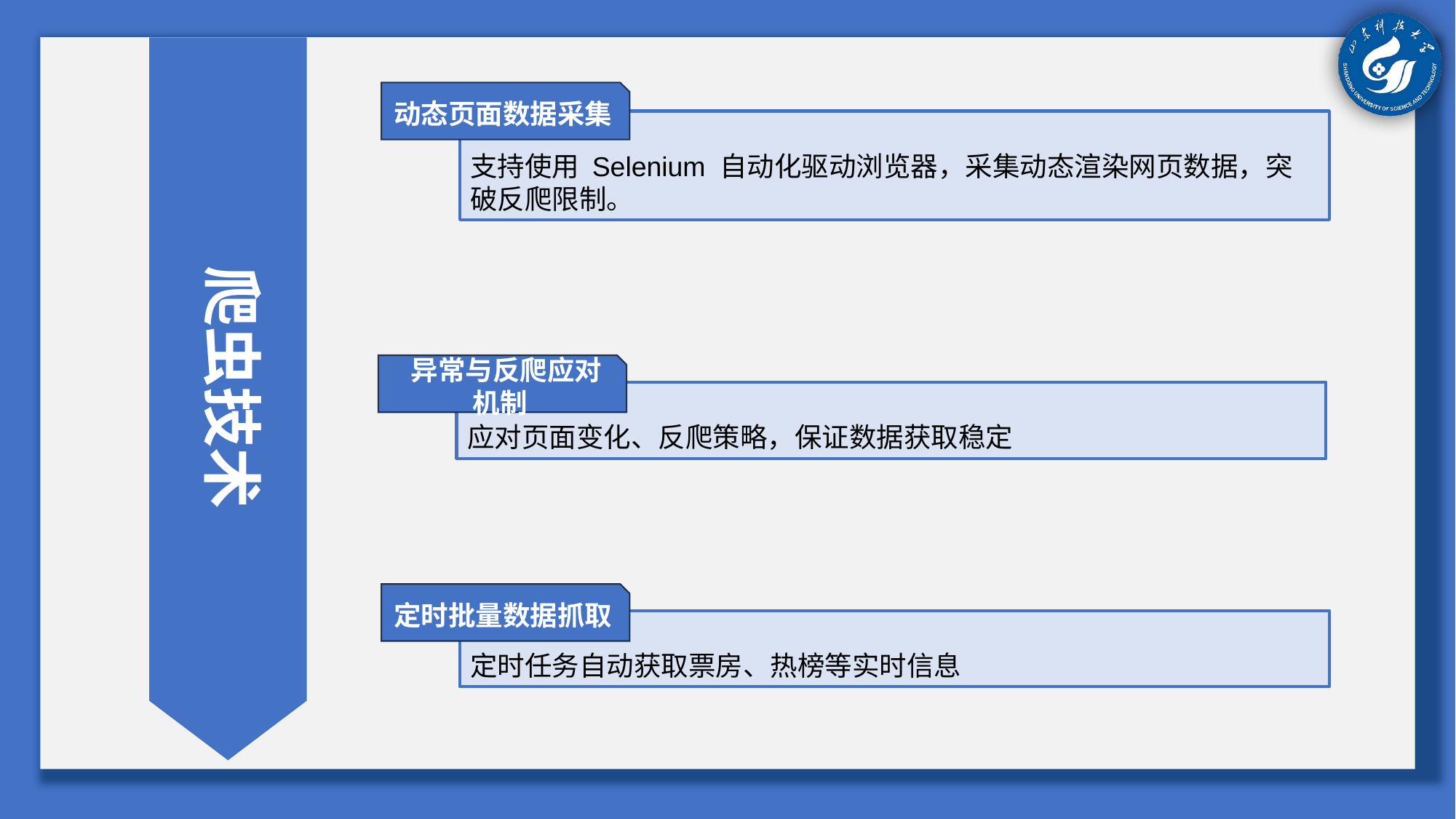

爬虫技术
动态页面数据采集

支持使用 Selenium 自动化驱动浏览器，采集动态渲染网页数据，突破反爬限制。

 异常与反爬应对机制

应对页面变化、反爬策略，保证数据获取稳定
定时批量数据抓取

定时任务自动获取票房、热榜等实时信息